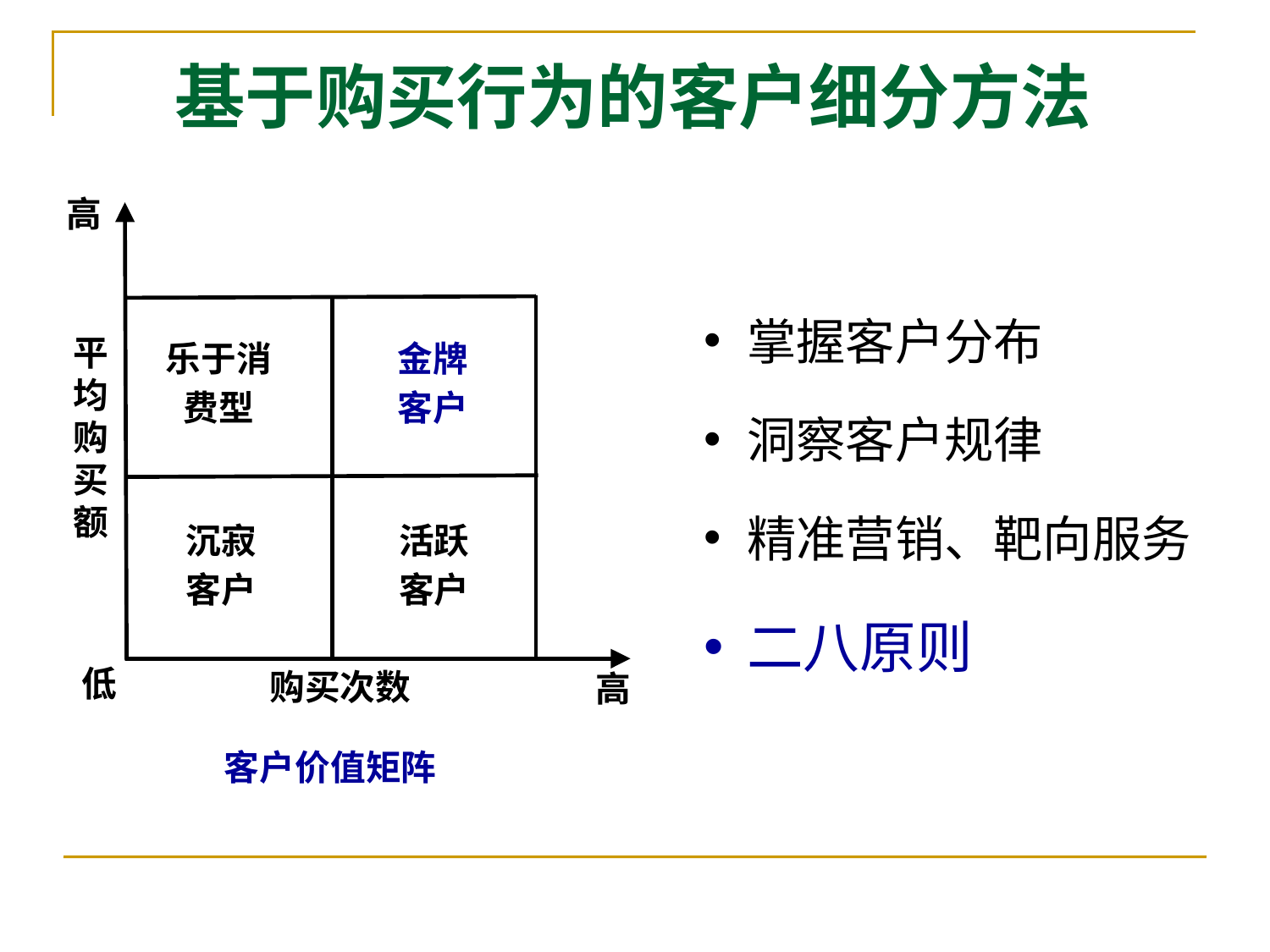

# 基于购买行为的客户细分方法
高
乐于消
费型
金牌
客户
沉寂
客户
活跃
客户
平均购买额
购买次数
低
高
客户价值矩阵
掌握客户分布
洞察客户规律
精准营销、靶向服务
二八原则